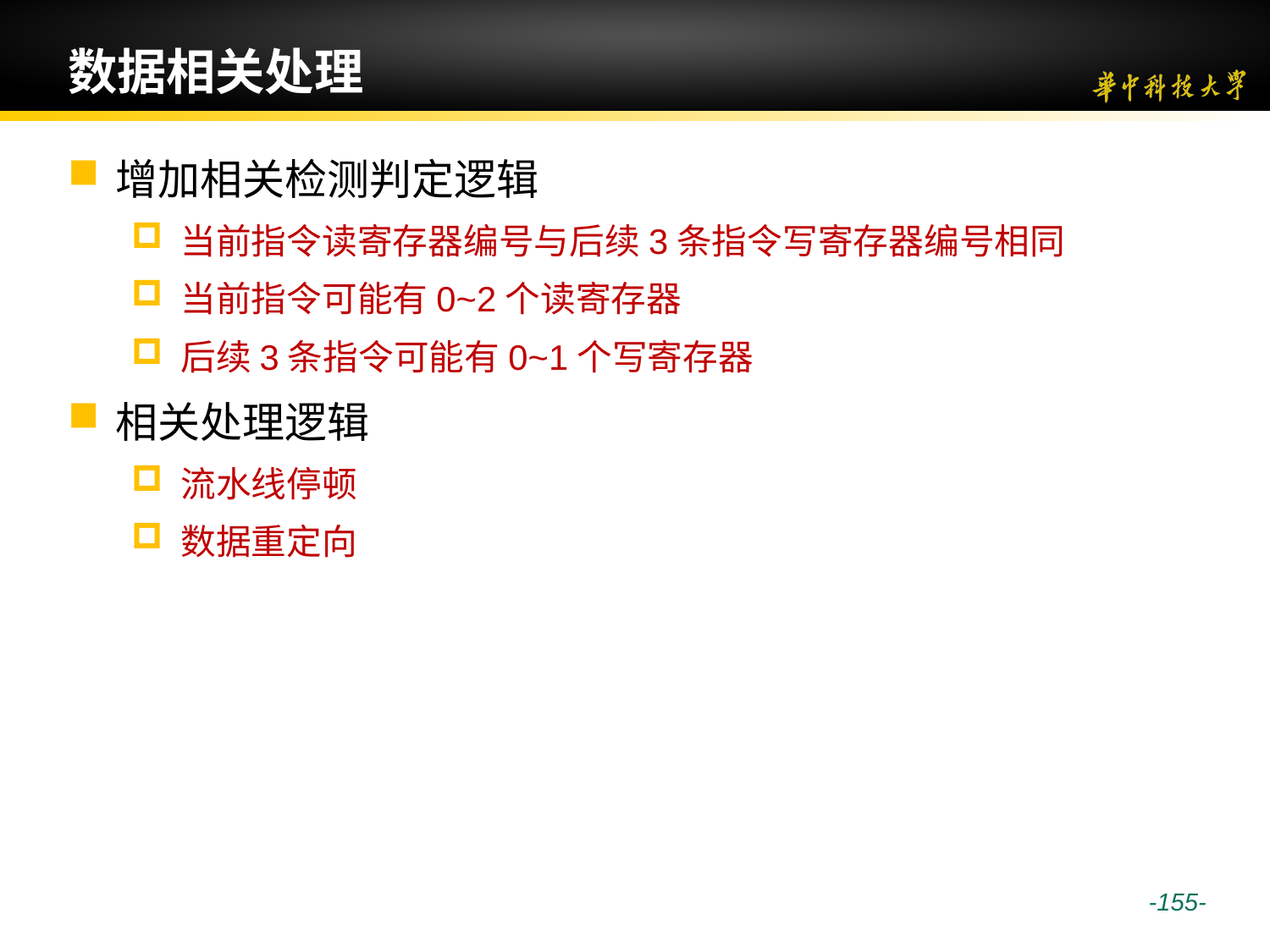

# 数据相关处理
增加相关检测判定逻辑
当前指令读寄存器编号与后续3条指令写寄存器编号相同
当前指令可能有0~2个读寄存器
后续3条指令可能有0~1个写寄存器
相关处理逻辑
流水线停顿
数据重定向
 -155-